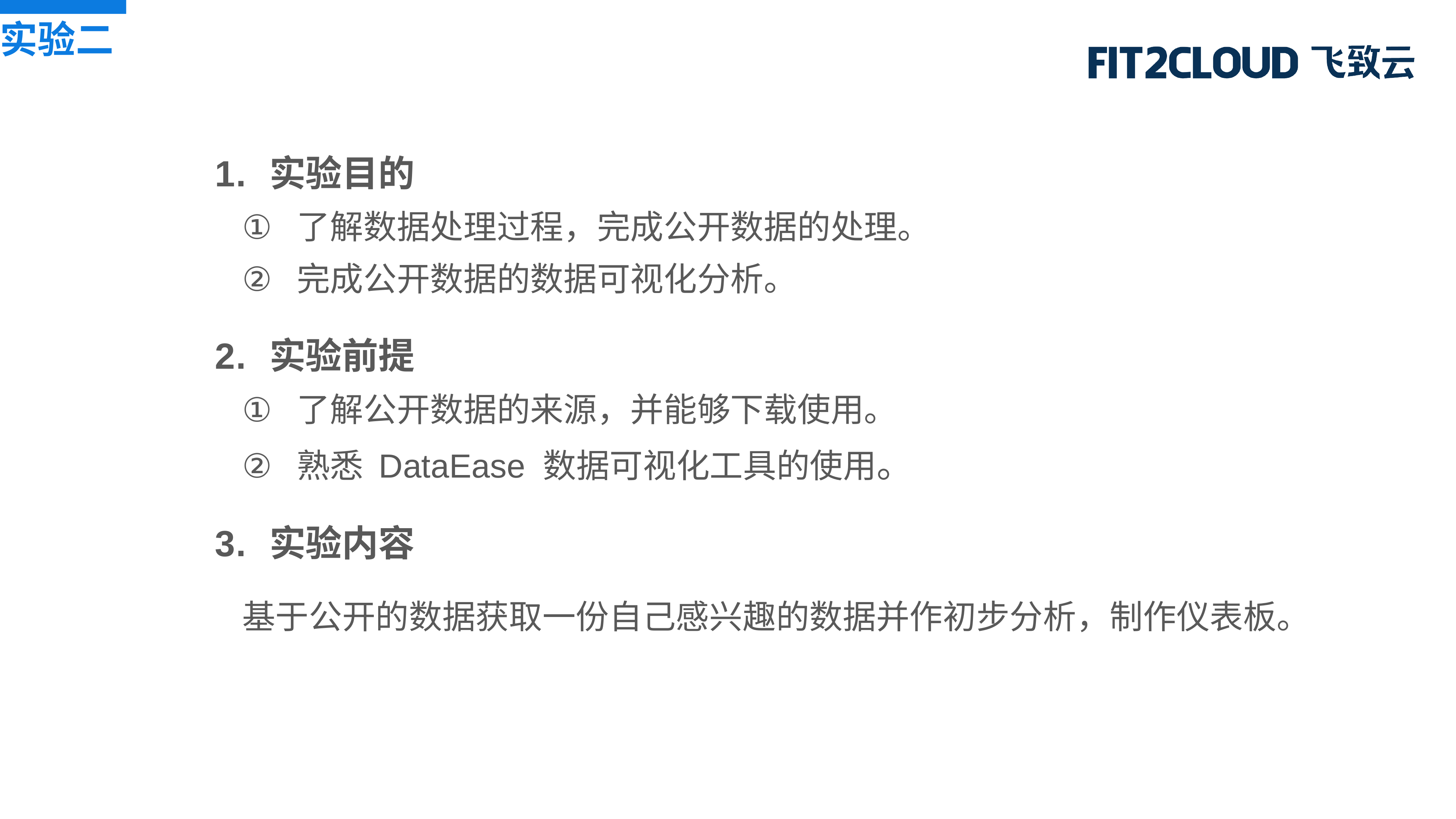

实验二

实验目的
了解数据处理过程，完成公开数据的处理。
完成公开数据的数据可视化分析。
实验前提
了解公开数据的来源，并能够下载使用。
熟悉 DataEase 数据可视化工具的使用。
实验内容
基于公开的数据获取一份自己感兴趣的数据并作初步分析，制作仪表板。